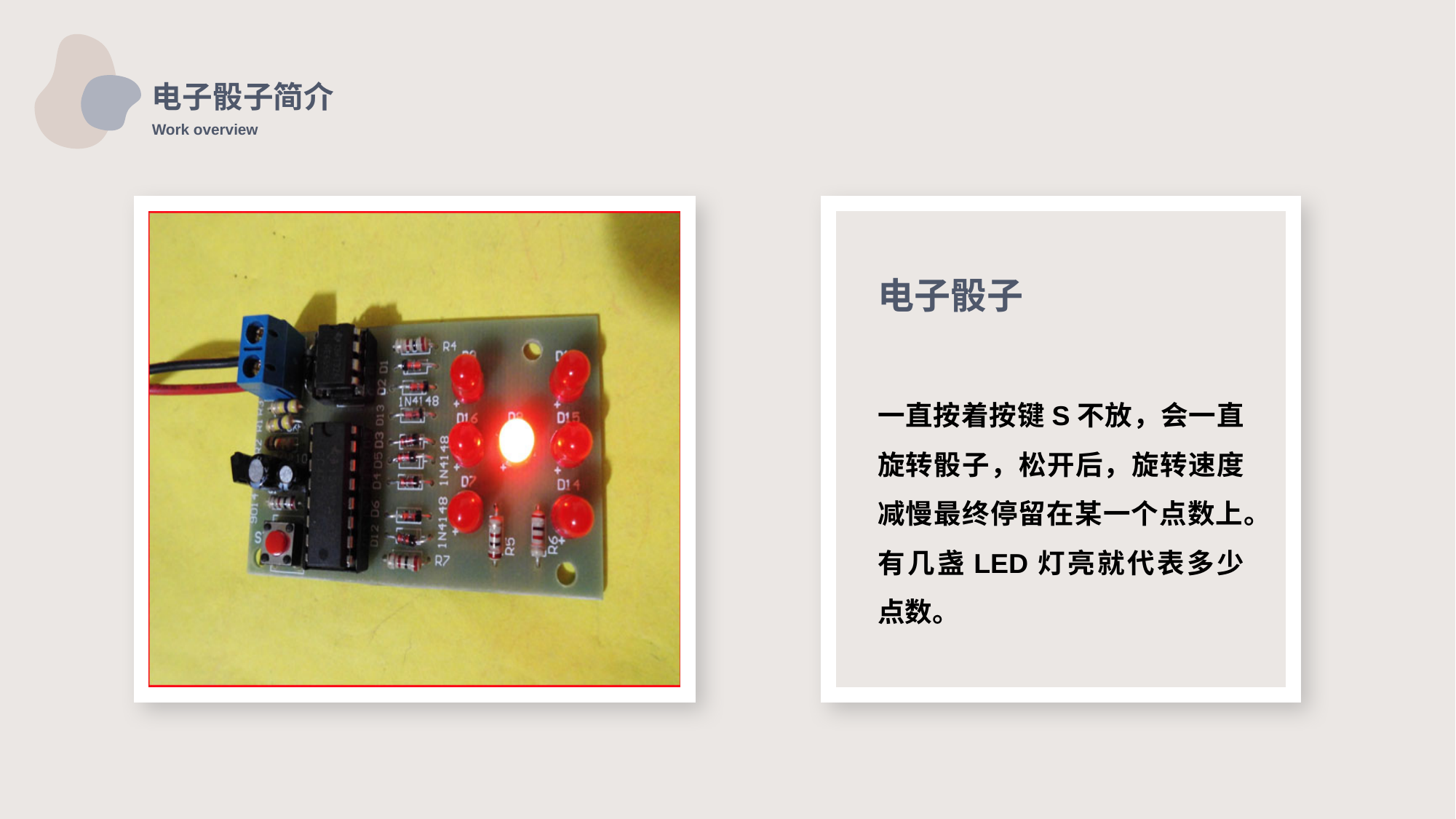

电子骰子简介
Work overview

电子骰子

一直按着按键S不放，会一直旋转骰子，松开后，旋转速度减慢最终停留在某一个点数上。有几盏LED灯亮就代表多少点数。